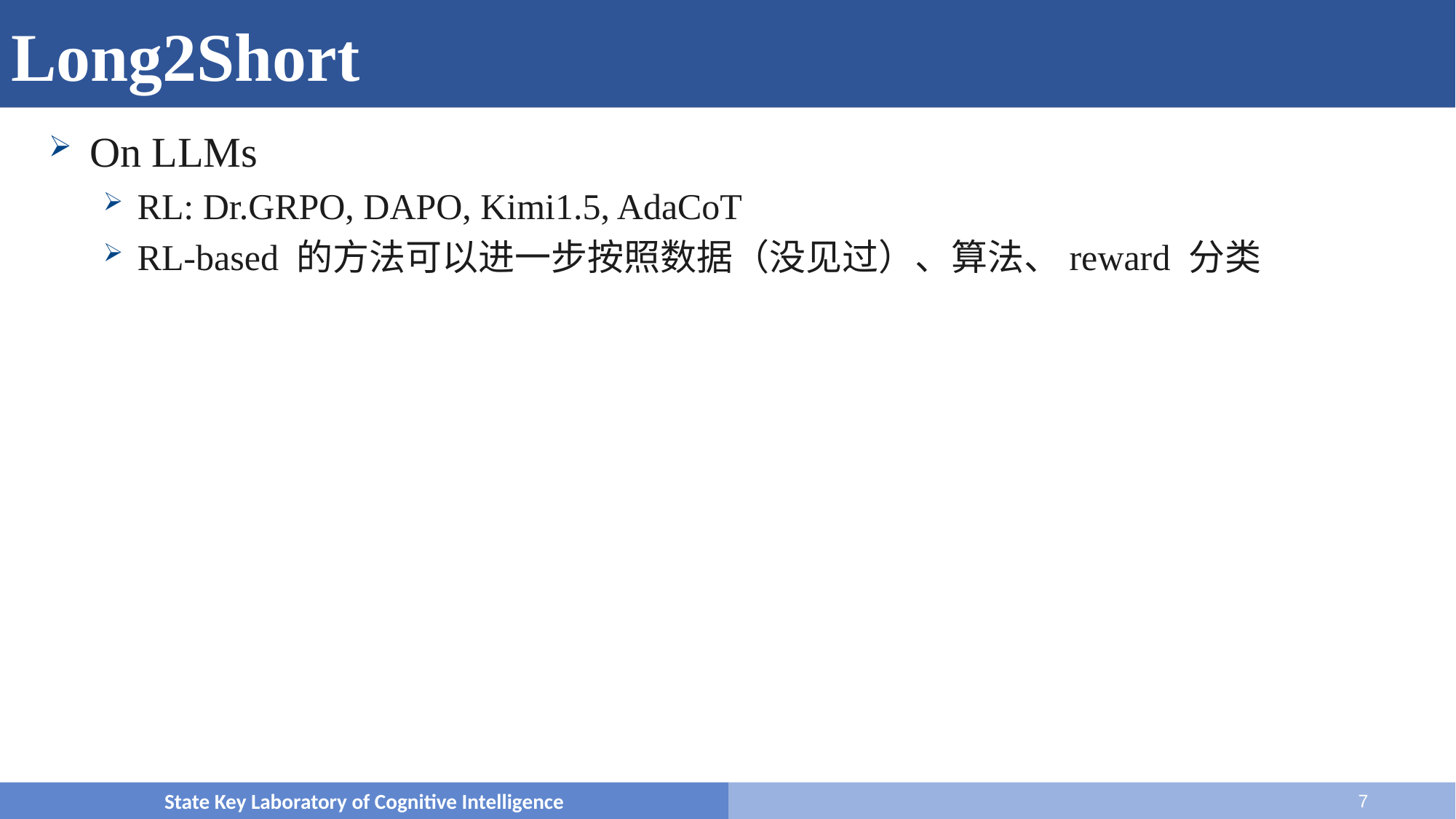

# 概览
Long2Short
On LLMs
RL: Dr.GRPO, DAPO, Kimi1.5, AdaCoT
RL-based 的方法可以进一步按照数据（没见过）、算法、reward 分类

State Key Laboratory of Cognitive Intelligence
7